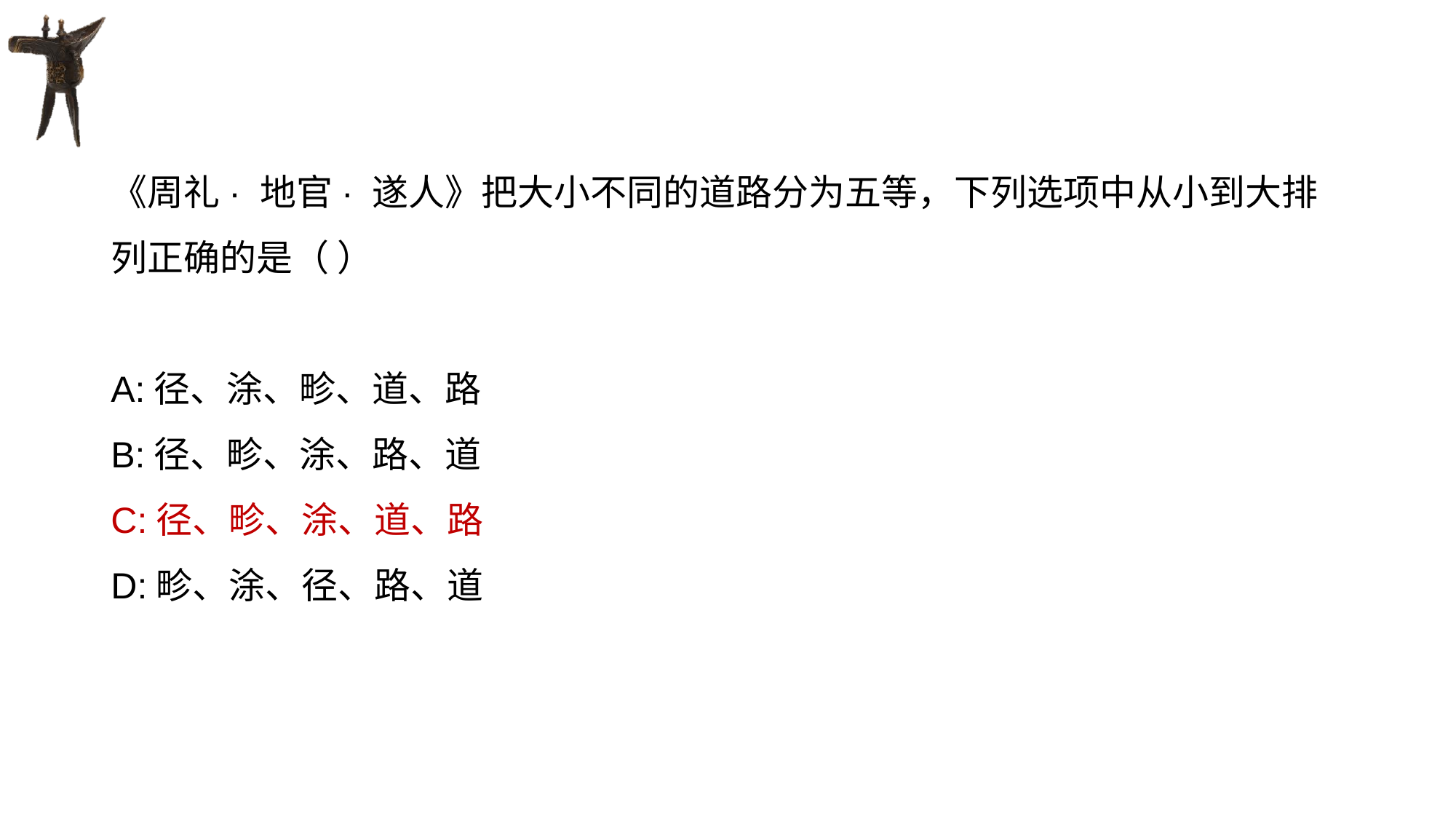

#
《周礼· 地官· 遂人》把大小不同的道路分为五等，下列选项中从小到大排列正确的是（ ）

A:径、涂、畛、道、路
B:径、畛、涂、路、道
C:径、畛、涂、道、路
D:畛、涂、径、路、道

103